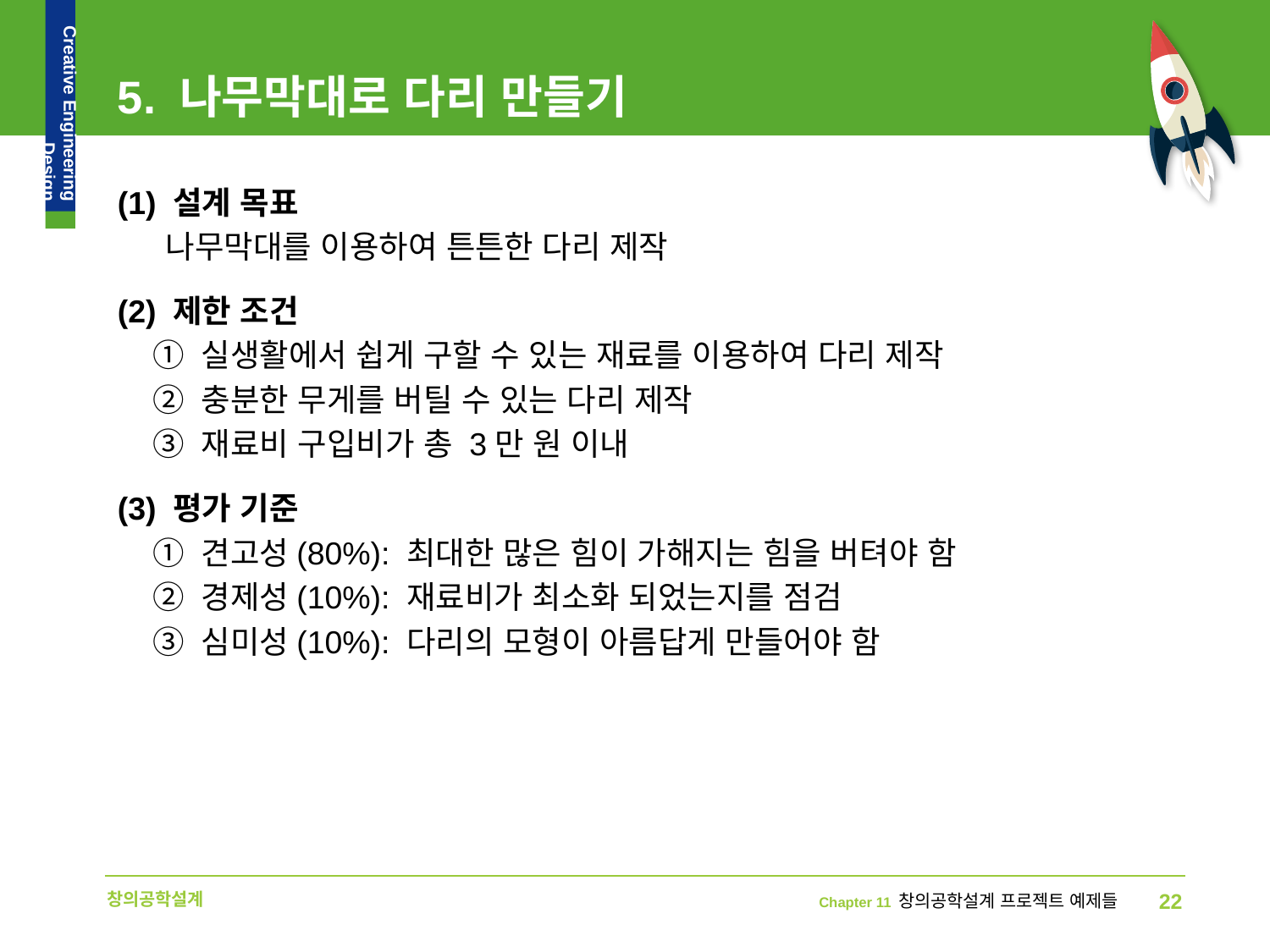

# 5. 나무막대로 다리 만들기
(1) 설계 목표
    나무막대를 이용하여 튼튼한 다리 제작

(2) 제한 조건
    ① 실생활에서 쉽게 구할 수 있는 재료를 이용하여 다리 제작
    ② 충분한 무게를 버틸 수 있는 다리 제작
    ③ 재료비 구입비가 총 3만 원 이내

(3) 평가 기준
    ① 견고성(80%): 최대한 많은 힘이 가해지는 힘을 버텨야 함
    ② 경제성(10%): 재료비가 최소화 되었는지를 점검
    ③ 심미성(10%): 다리의 모형이 아름답게 만들어야 함